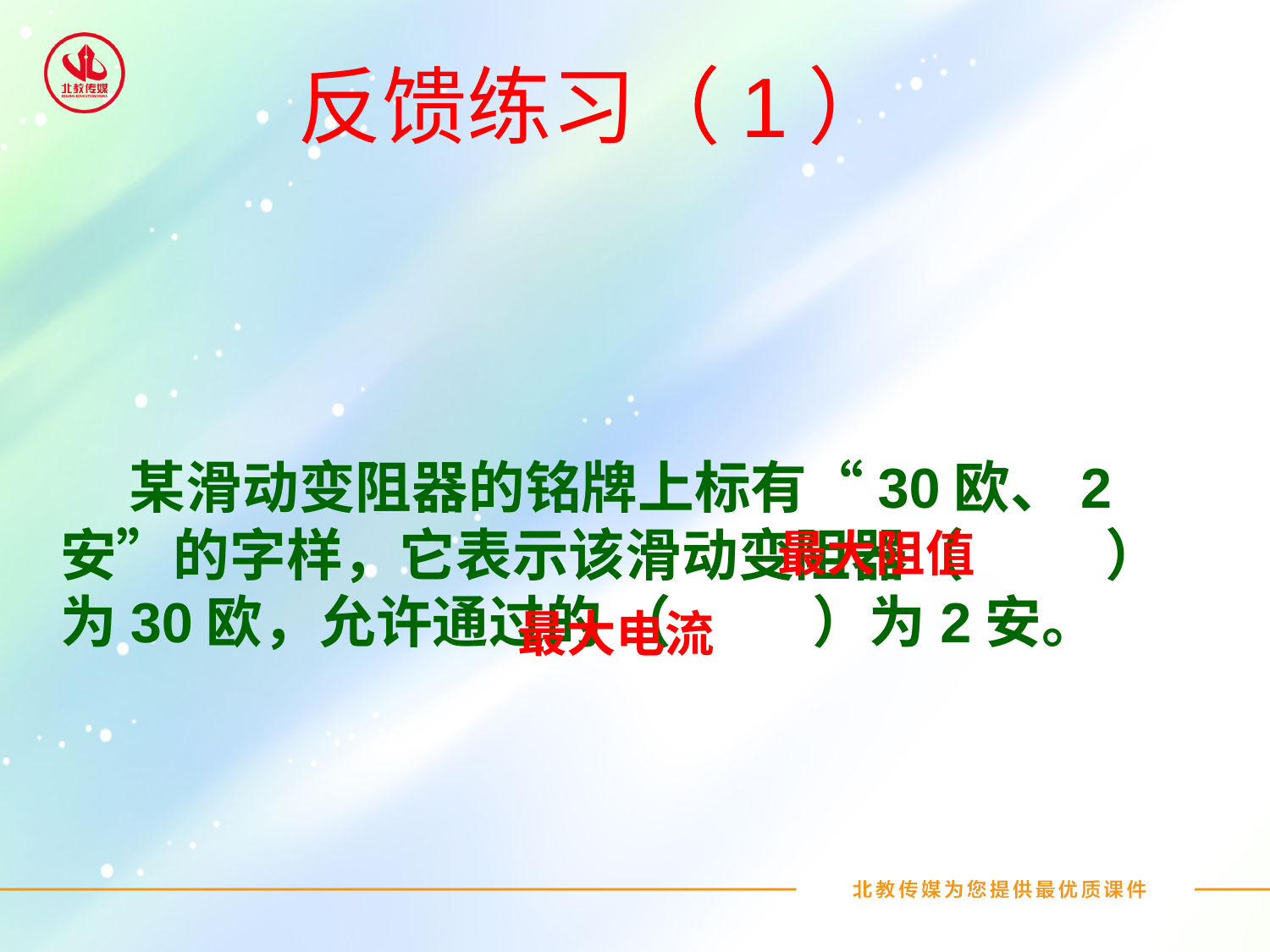

# 反馈练习（1）

        某滑动变阻器的铭牌上标有“30欧、2安”的字样，它表示该滑动变阻器（           ）为30欧，允许通过的 （           ）为2安。
最大阻值
最大电流